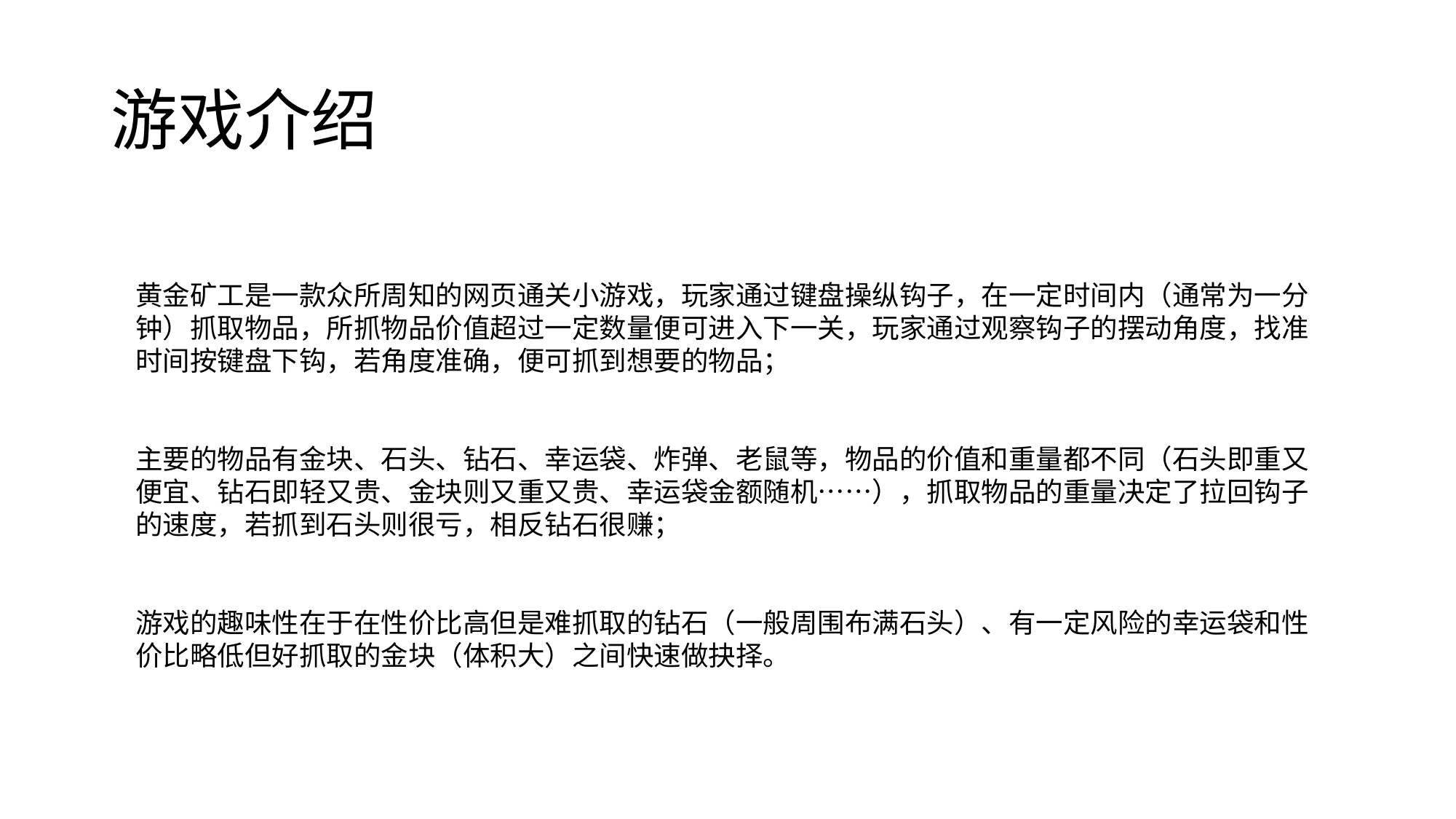

# 游戏介绍

黄金矿工是一款众所周知的网页通关小游戏，玩家通过键盘操纵钩子，在一定时间内（通常为一分钟）抓取物品，所抓物品价值超过一定数量便可进入下一关，玩家通过观察钩子的摆动角度，找准时间按键盘下钩，若角度准确，便可抓到想要的物品；

主要的物品有金块、石头、钻石、幸运袋、炸弹、老鼠等，物品的价值和重量都不同（石头即重又便宜、钻石即轻又贵、金块则又重又贵、幸运袋金额随机……），抓取物品的重量决定了拉回钩子的速度，若抓到石头则很亏，相反钻石很赚；

游戏的趣味性在于在性价比高但是难抓取的钻石（一般周围布满石头）、有一定风险的幸运袋和性价比略低但好抓取的金块（体积大）之间快速做抉择。